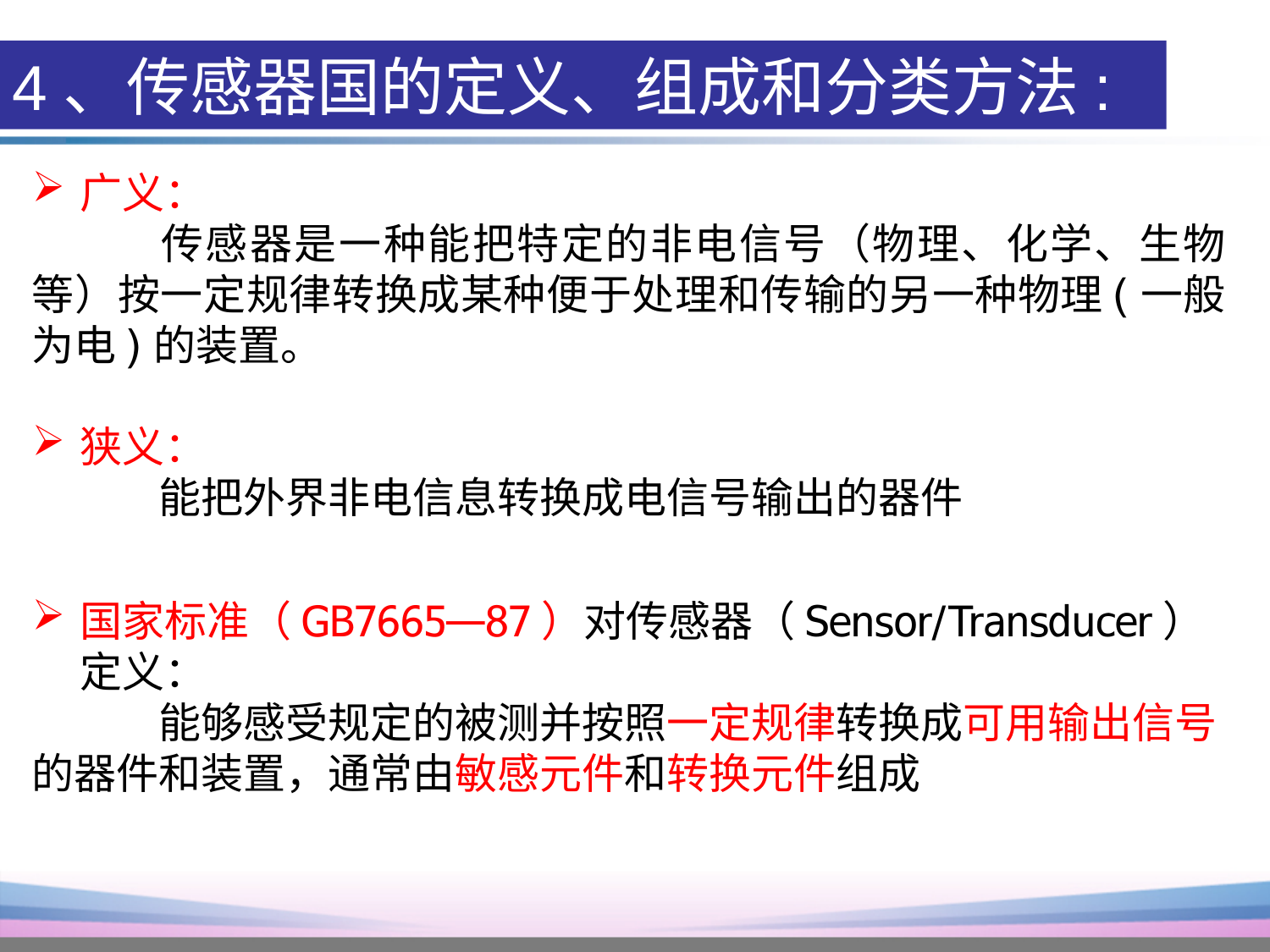

4、传感器国的定义、组成和分类方法:
广义：
	传感器是一种能把特定的非电信号（物理、化学、生物等）按一定规律转换成某种便于处理和传输的另一种物理(一般为电)的装置。

狭义：
	能把外界非电信息转换成电信号输出的器件
国家标准（GB7665—87）对传感器（Sensor/Transducer）定义：
	能够感受规定的被测并按照一定规律转换成可用输出信号的器件和装置，通常由敏感元件和转换元件组成